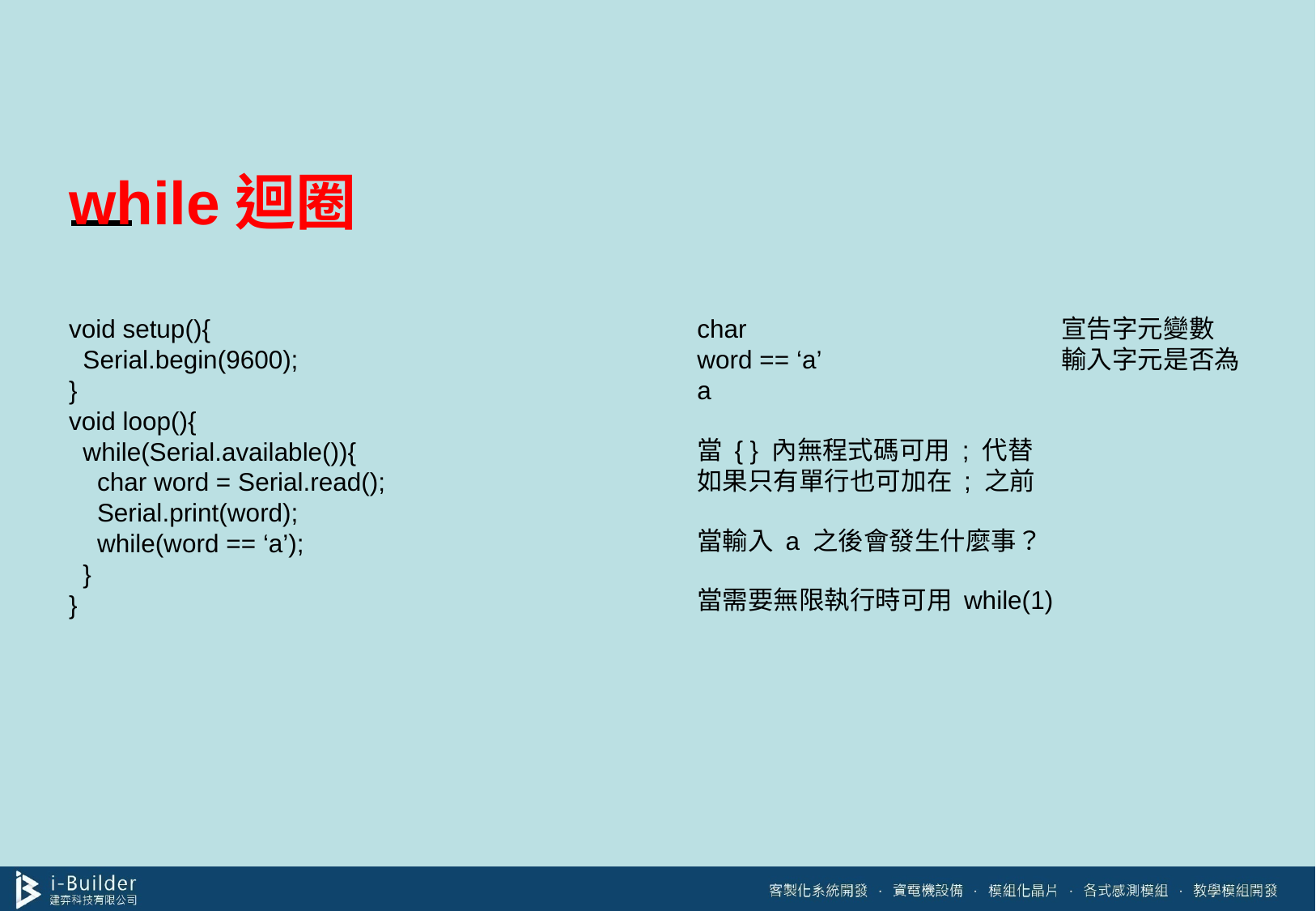

# while迴圈
void setup(){
  Serial.begin(9600);
}
void loop(){
  while(Serial.available()){
    char word = Serial.read();
    Serial.print(word);
    while(word == ‘a’);
  }
}
char			宣告字元變數
word == ‘a’		輸入字元是否為a
當 { } 內無程式碼可用 ; 代替
如果只有單行也可加在 ; 之前
當輸入 a 之後會發生什麼事？
當需要無限執行時可用 while(1)